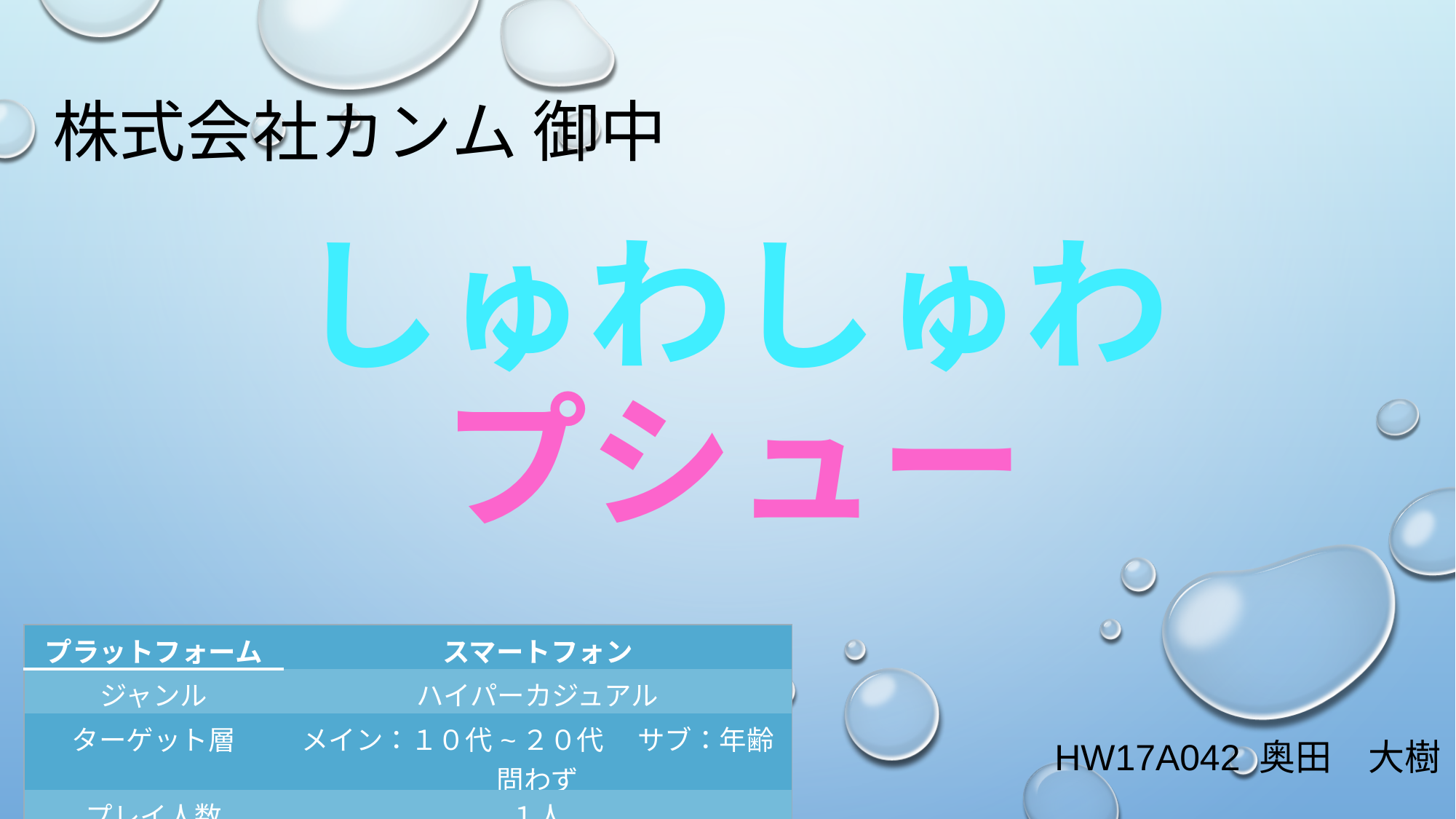

株式会社カンム 御中
# しゅわしゅわ プシュー
| プラットフォーム | スマートフォン |
| --- | --- |
| ジャンル | ハイパーカジュアル |
| ターゲット層 | メイン：１０代~２０代 　サブ：年齢問わず |
| プレイ人数 | １人 |
HW17A042 奥田　大樹